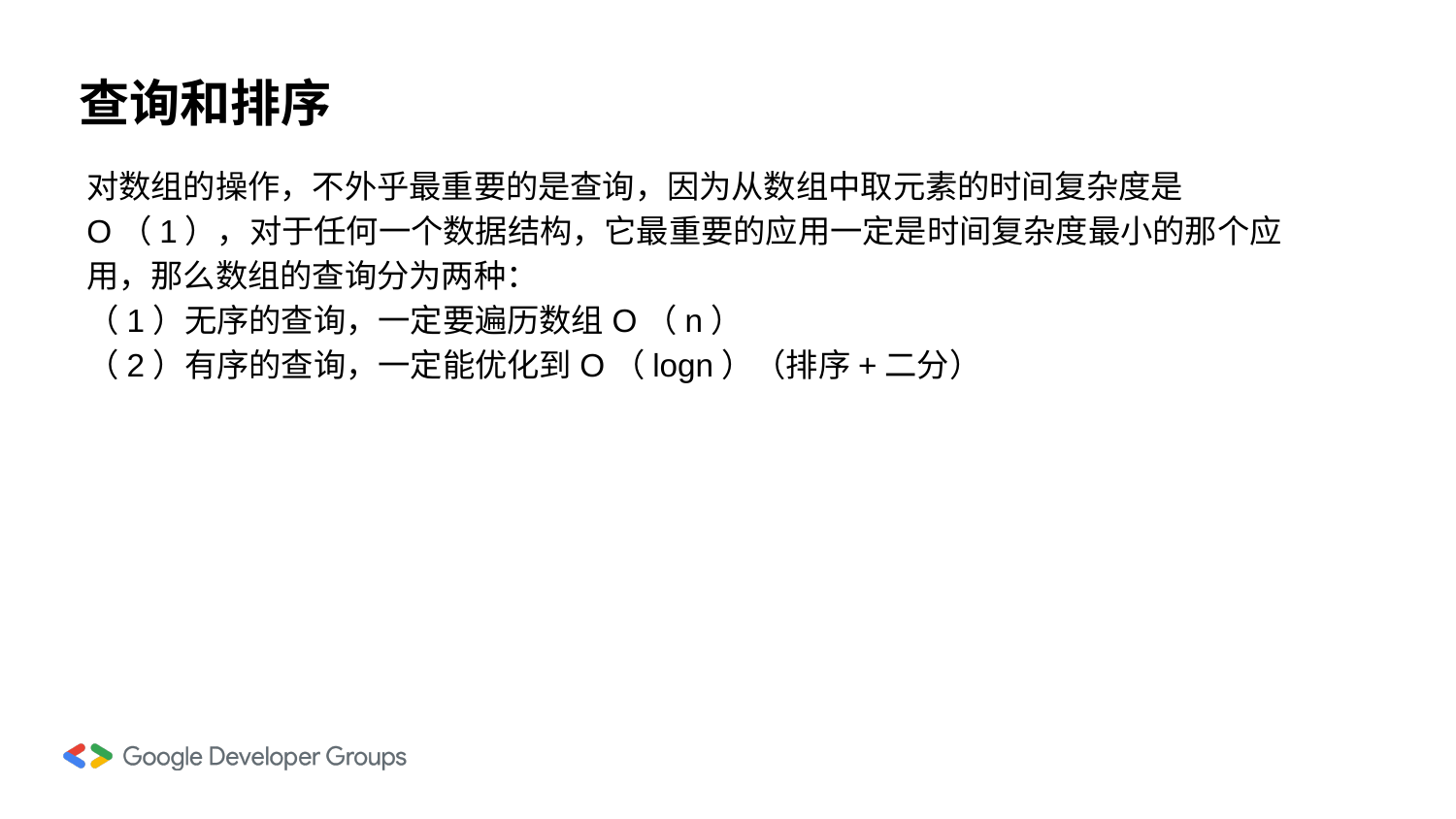

# 查询和排序
对数组的操作，不外乎最重要的是查询，因为从数组中取元素的时间复杂度是O（1），对于任何一个数据结构，它最重要的应用一定是时间复杂度最小的那个应用，那么数组的查询分为两种：
（1）无序的查询，一定要遍历数组O（n）
（2）有序的查询，一定能优化到O（logn）（排序+二分）